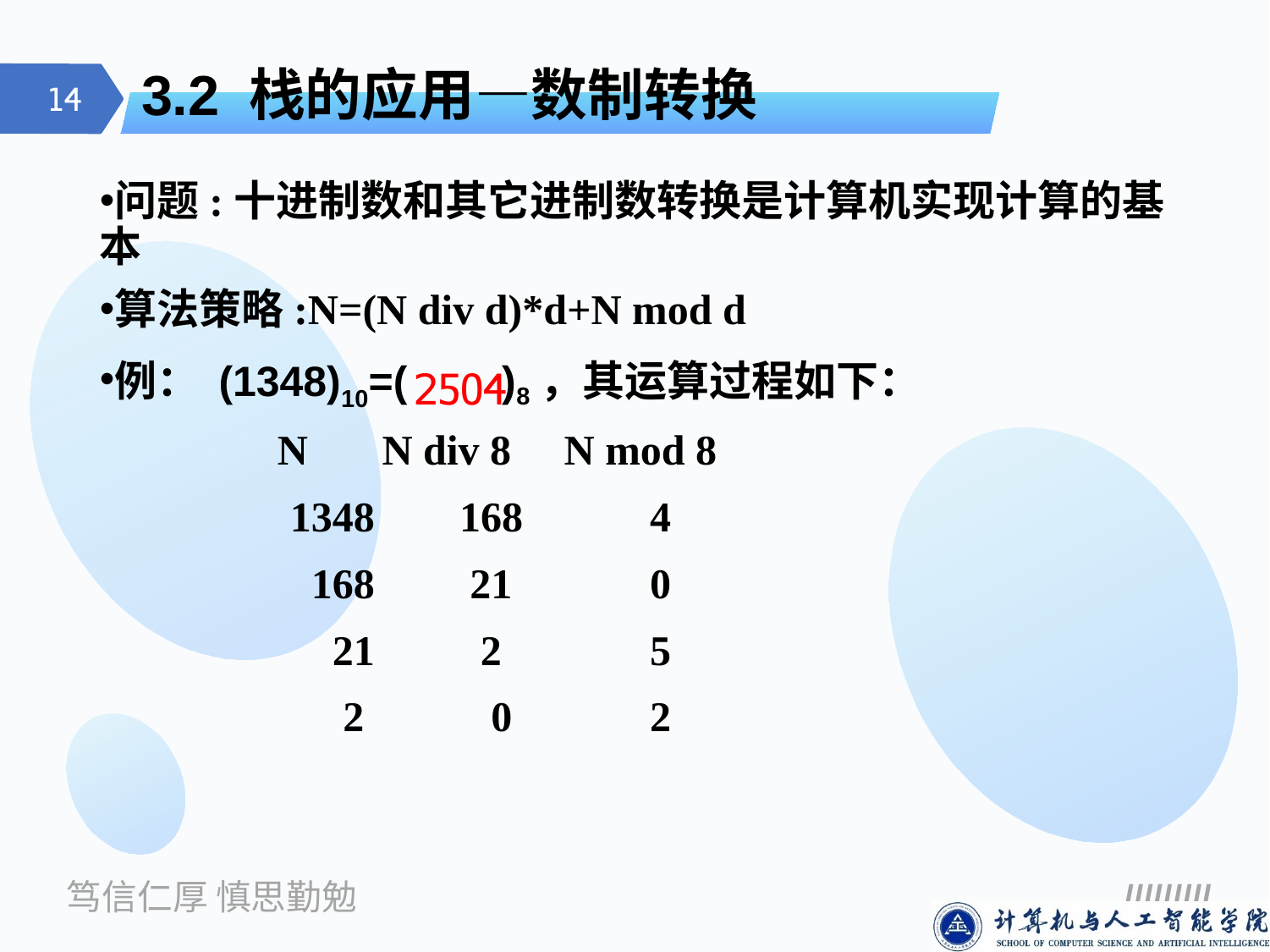

# 3.2 栈的应用—数制转换
问题:十进制数和其它进制数转换是计算机实现计算的基本
算法策略:N=(N div d)*d+N mod d
例： (1348)10=(        )8，其运算过程如下：
               N       N div 8     N mod 8
                  1348        168            4
                    168         21             0
                      21          2              5
                       2            0             2
2504